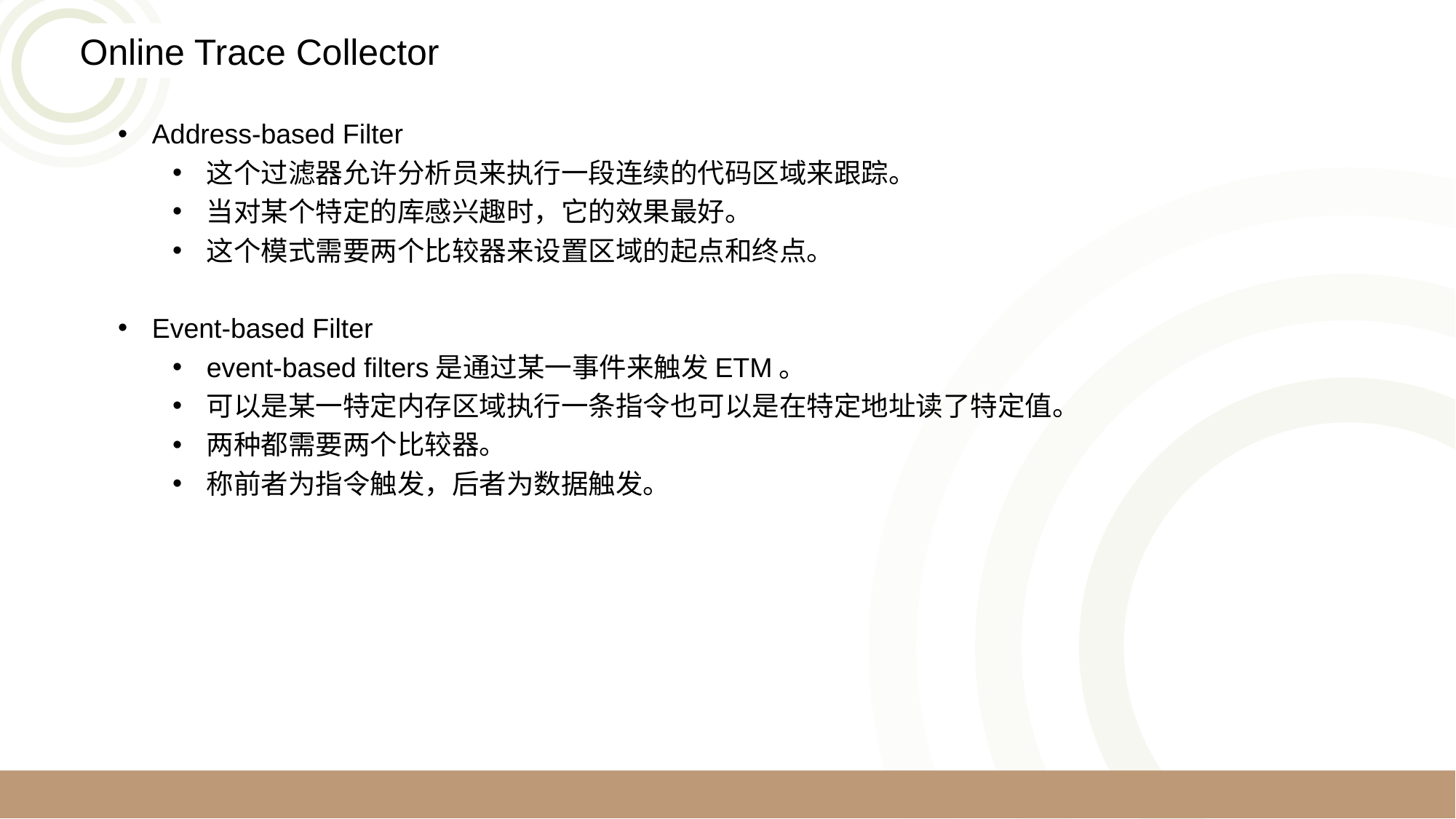

Online Trace Collector

Address-based Filter
这个过滤器允许分析员来执行一段连续的代码区域来跟踪。
当对某个特定的库感兴趣时，它的效果最好。
这个模式需要两个比较器来设置区域的起点和终点。

Event-based Filter
event-based filters是通过某一事件来触发ETM。
可以是某一特定内存区域执行一条指令也可以是在特定地址读了特定值。
两种都需要两个比较器。
称前者为指令触发，后者为数据触发。